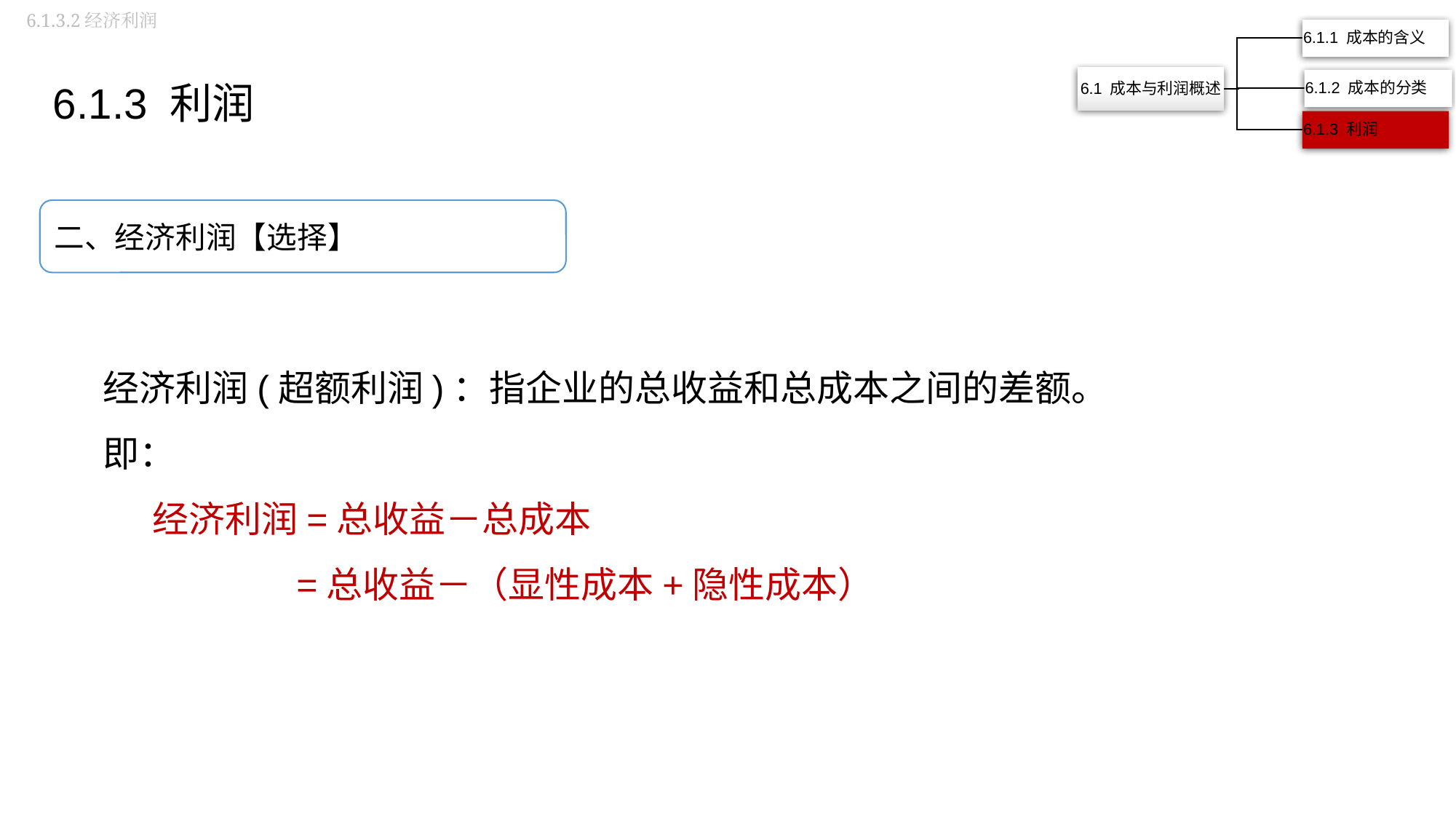

6.1 成本与利润概述
6.1.1 成本的含义
6.1.2 成本的分类
6.1.3 利润
6.1.3.2经济利润
6.1.3 利润
二、经济利润【选择】
经济利润(超额利润)：指企业的总收益和总成本之间的差额。
即：
     经济利润=总收益－总成本
                   =总收益－（显性成本+隐性成本）